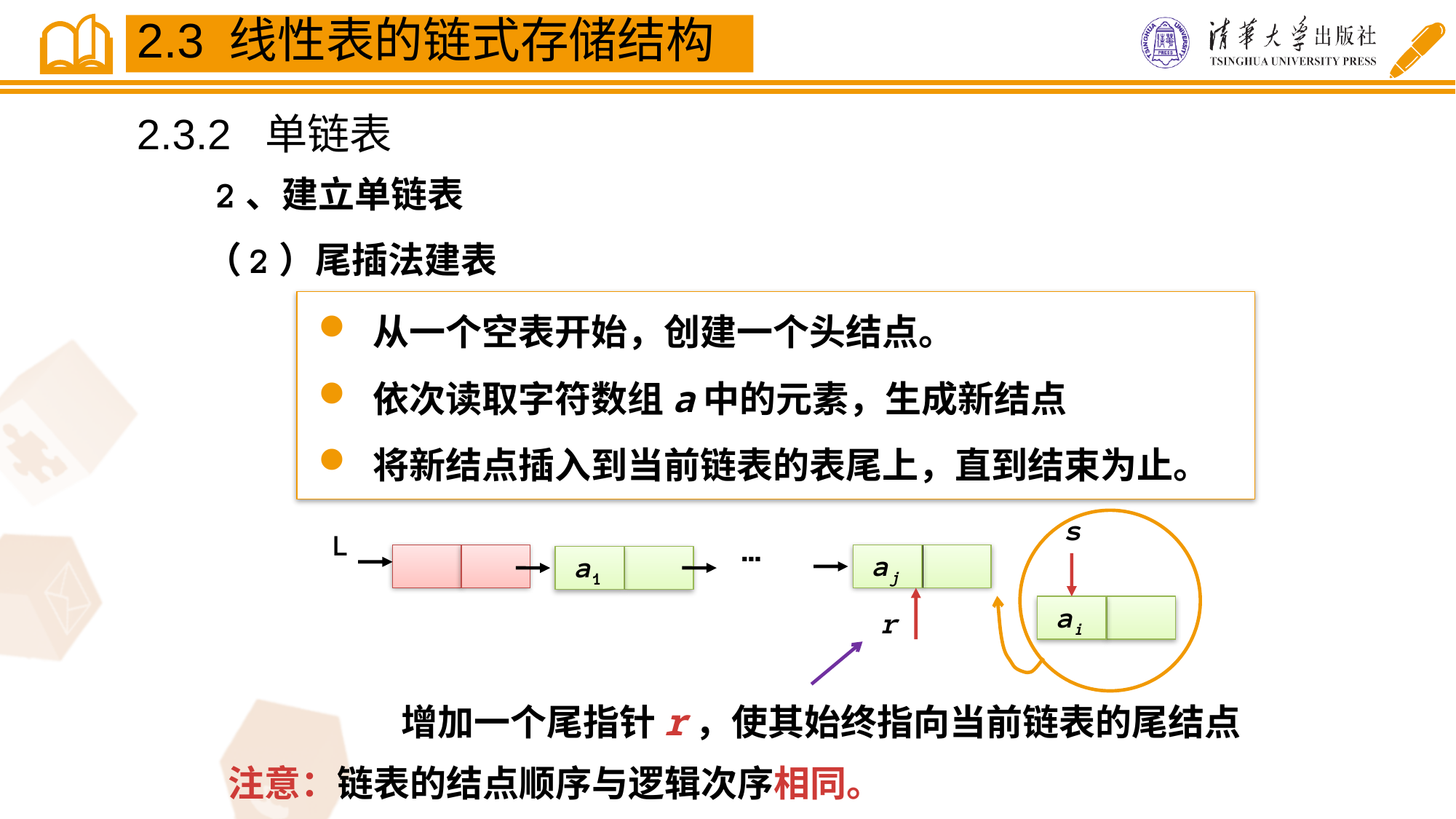

2.3 线性表的链式存储结构
2.3.2  单链表
 2、建立单链表
 （2）尾插法建表
从一个空表开始，创建一个头结点。
依次读取字符数组a中的元素，生成新结点
将新结点插入到当前链表的表尾上，直到结束为止。

s
L
…

aj

a1

ai

r
增加一个尾指针r，使其始终指向当前链表的尾结点
注意：链表的结点顺序与逻辑次序相同。